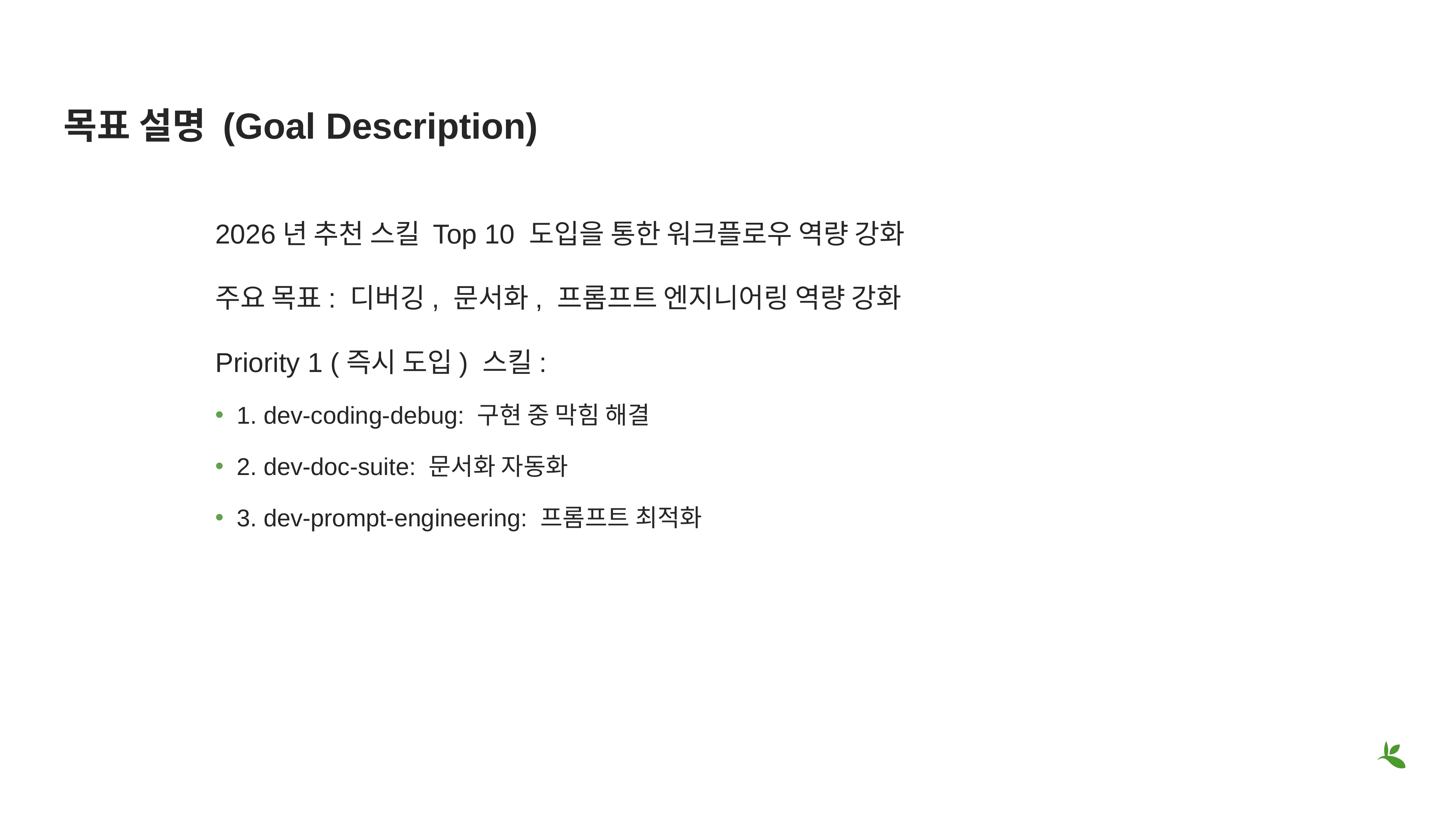

# 목표 설명 (Goal Description)
2026년 추천 스킬 Top 10 도입을 통한 워크플로우 역량 강화
주요 목표: 디버깅, 문서화, 프롬프트 엔지니어링 역량 강화
Priority 1 (즉시 도입) 스킬:
1. dev-coding-debug: 구현 중 막힘 해결
2. dev-doc-suite: 문서화 자동화
3. dev-prompt-engineering: 프롬프트 최적화